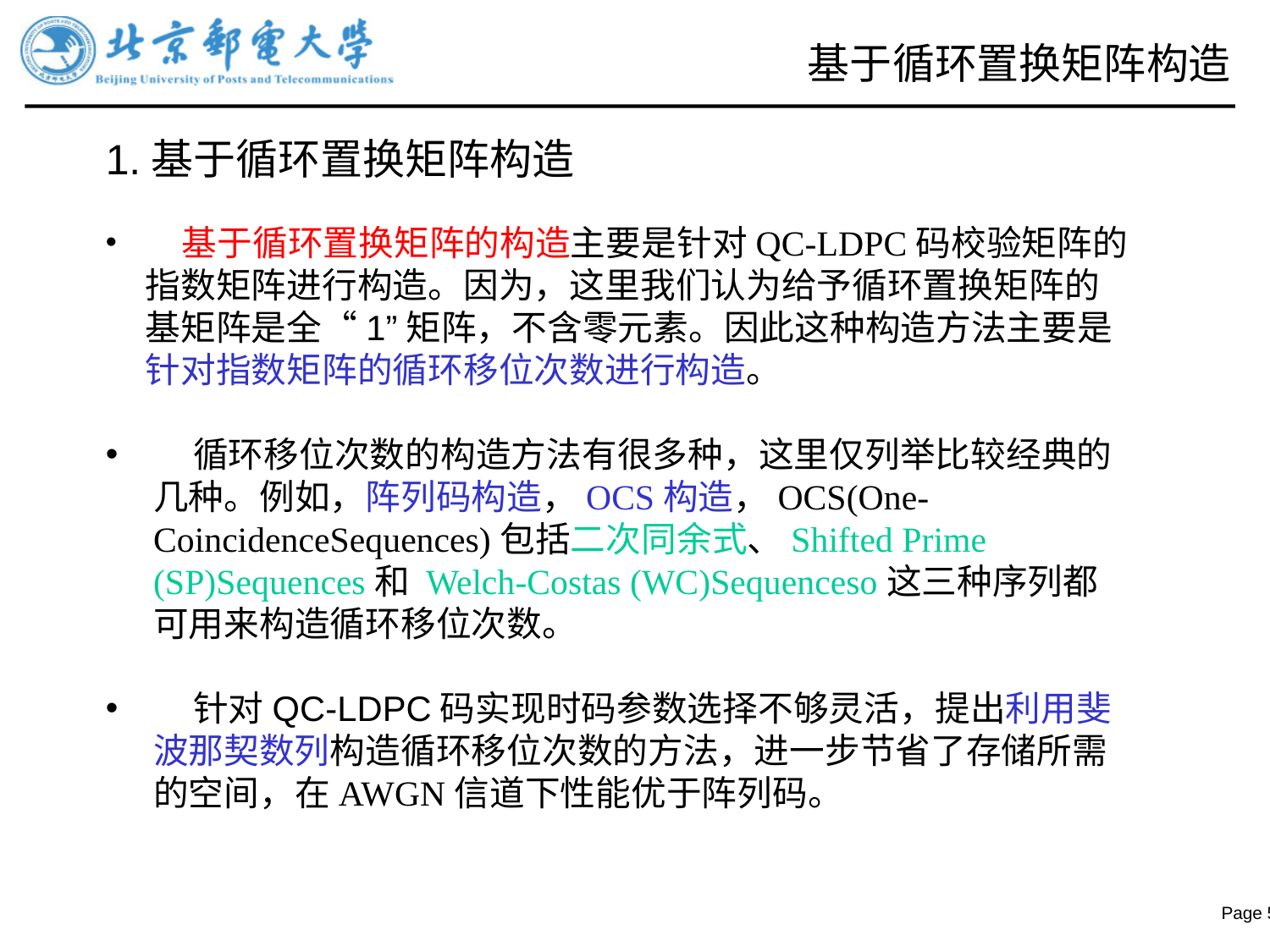

# 基于循环置换矩阵构造
1.基于循环置换矩阵构造

    基于循环置换矩阵的构造主要是针对QC-LDPC码校验矩阵的指数矩阵进行构造。因为，这里我们认为给予循环置换矩阵的基矩阵是全“1”矩阵，不含零元素。因此这种构造方法主要是针对指数矩阵的循环移位次数进行构造。

    循环移位次数的构造方法有很多种，这里仅列举比较经典的几种。例如，阵列码构造，OCS构造，OCS(One-CoincidenceSequences)包括二次同余式、Shifted Prime (SP)Sequences和 Welch-Costas (WC)Sequenceso这三种序列都可用来构造循环移位次数。

    针对QC-LDPC码实现时码参数选择不够灵活，提出利用斐波那契数列构造循环移位次数的方法，进一步节省了存储所需的空间，在AWGN信道下性能优于阵列码。